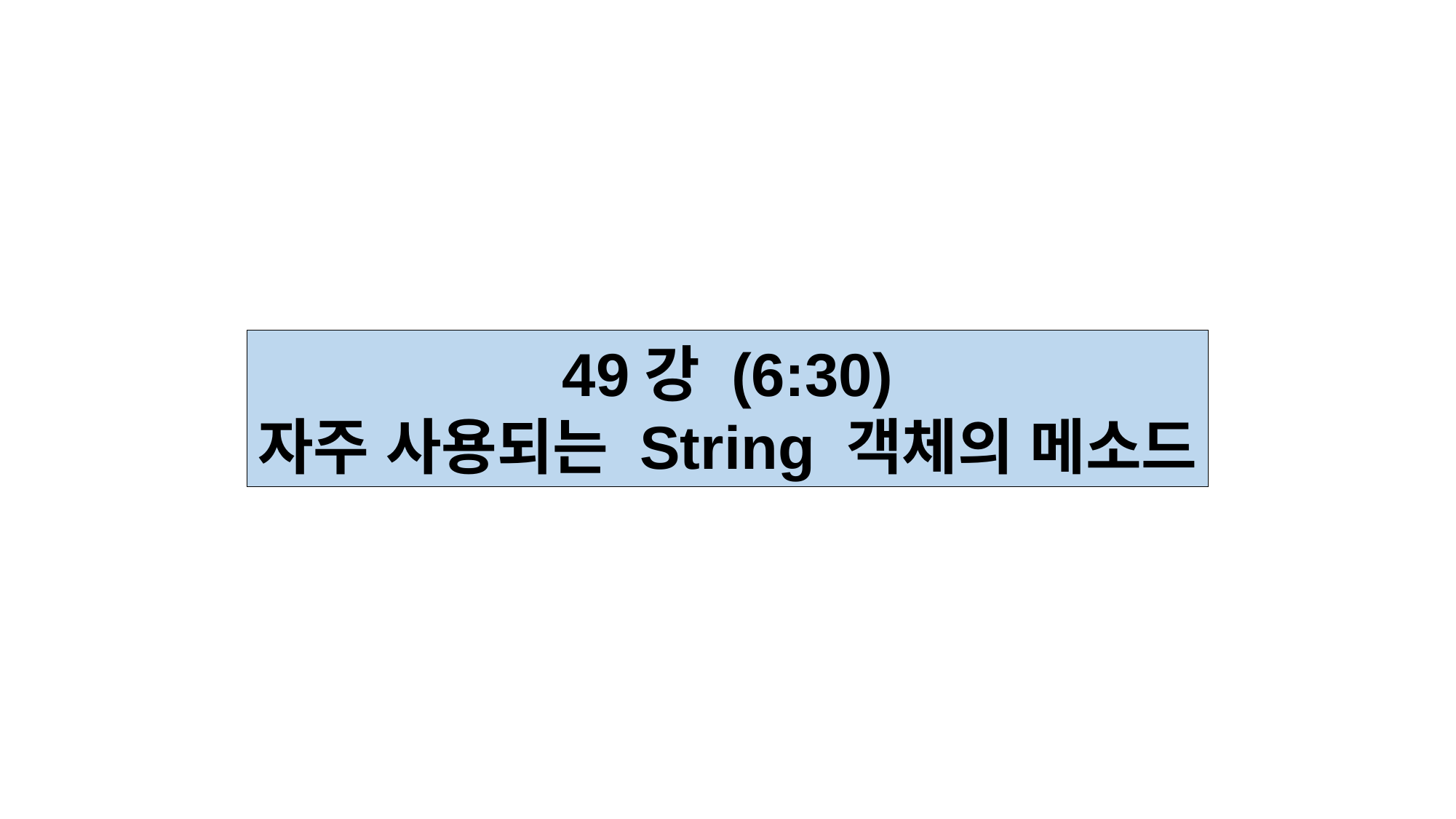

49강 (6:30)
자주 사용되는 String 객체의 메소드